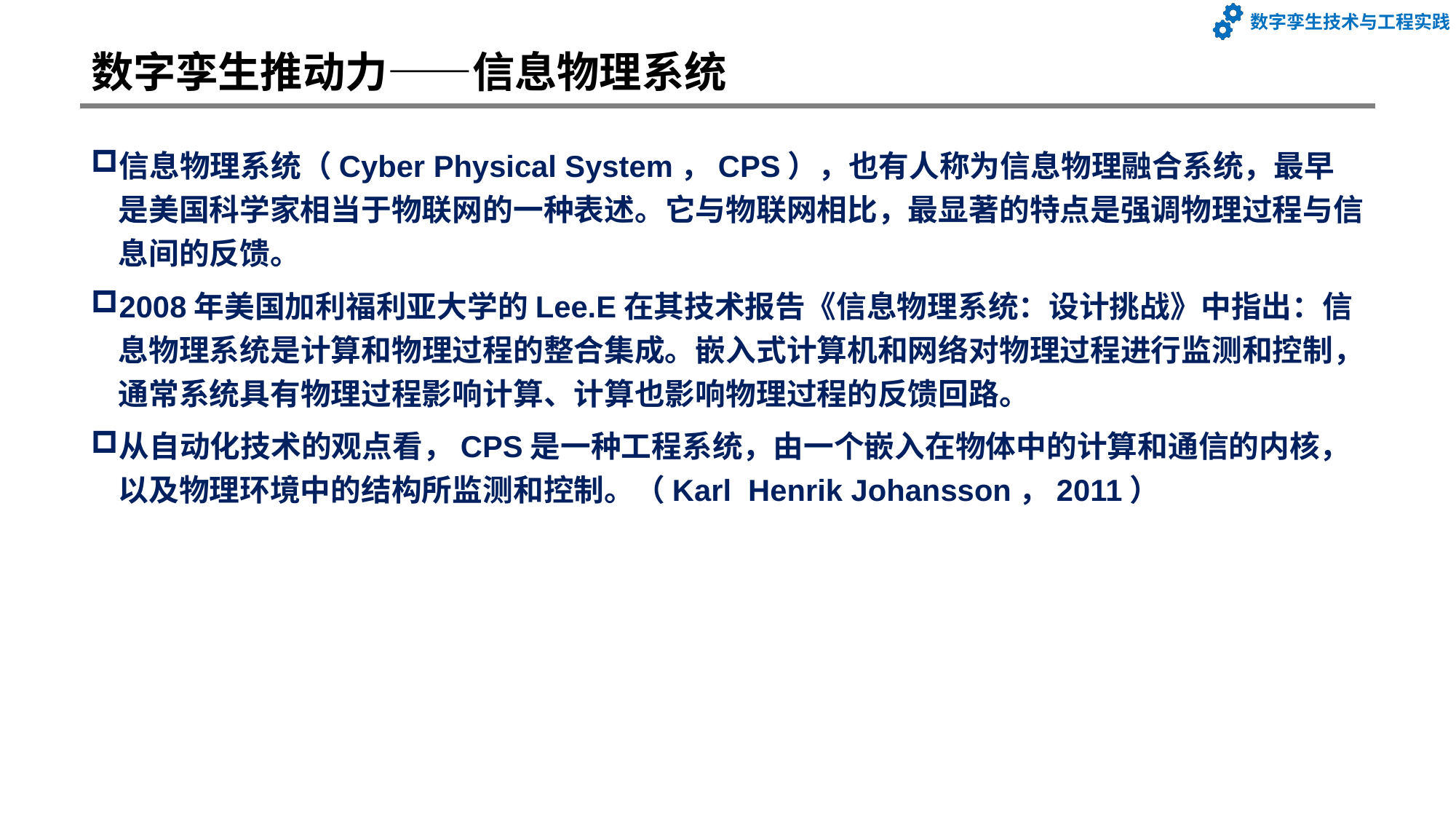

# 数字孪生推动力——信息物理系统
信息物理系统（Cyber Physical System，CPS），也有人称为信息物理融合系统，最早是美国科学家相当于物联网的一种表述。它与物联网相比，最显著的特点是强调物理过程与信息间的反馈。
2008年美国加利福利亚大学的Lee.E在其技术报告《信息物理系统：设计挑战》中指出：信息物理系统是计算和物理过程的整合集成。嵌入式计算机和网络对物理过程进行监测和控制，通常系统具有物理过程影响计算、计算也影响物理过程的反馈回路。
从自动化技术的观点看，CPS是一种工程系统，由一个嵌入在物体中的计算和通信的内核，以及物理环境中的结构所监测和控制。（Karl  Henrik Johansson，2011）
22